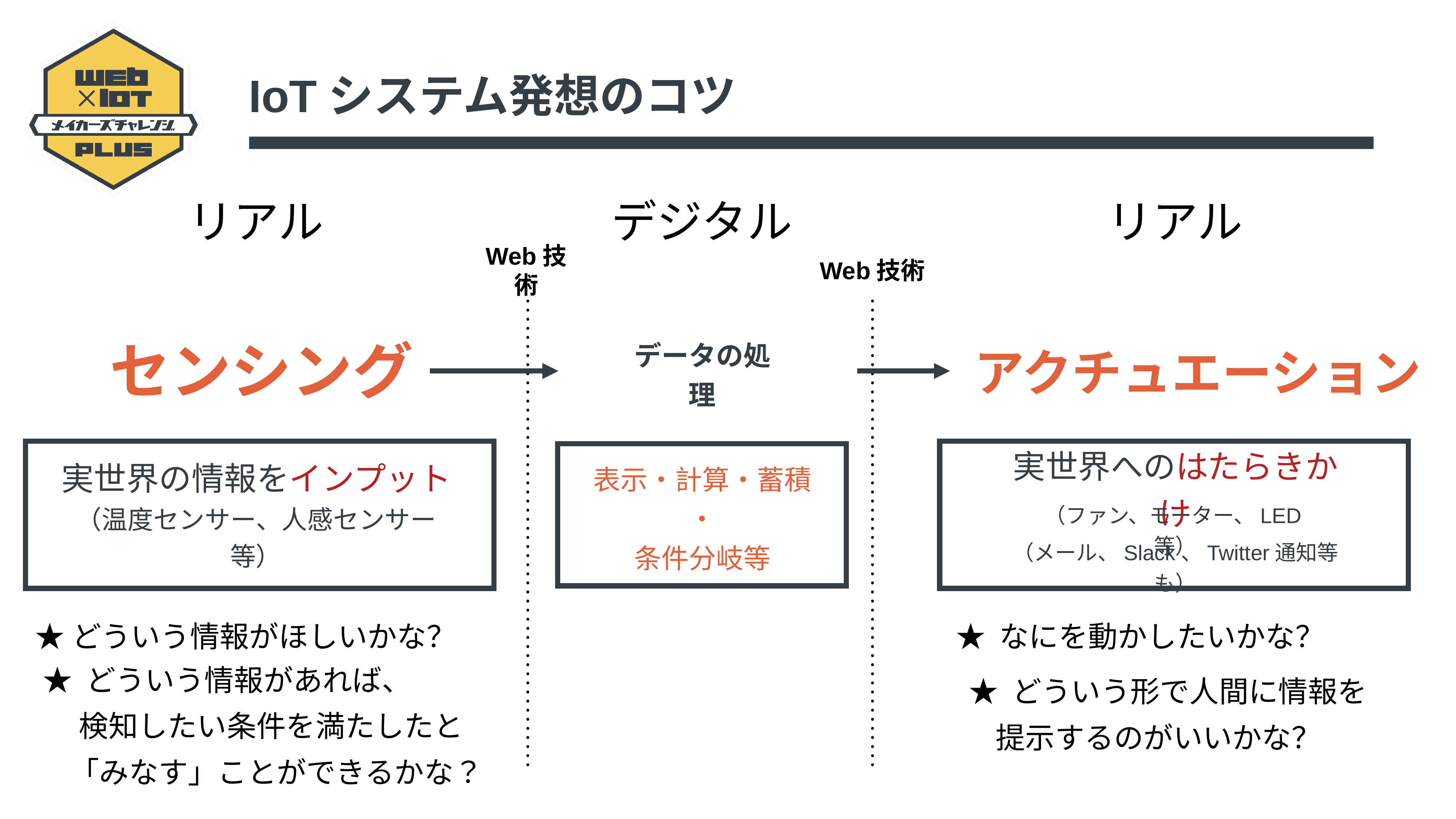

IoTシステム発想のコツ
リアル
デジタル
リアル
Web技術
Web技術

センシング
アクチュエーション
データの処理

実世界へのはたらきかけ
実世界の情報をインプット
（温度センサー、人感センサー等）
表示・計算・蓄積・
条件分岐等
（ファン、モーター、LED等）
（メール、Slack、Twitter通知等も）
★どういう情報がほしいかな？
★ なにを動かしたいかな？
★ どういう情報があれば、
　 検知したい条件を満たしたと
   「みなす」ことができるかな？
★ どういう形で人間に情報を
   提示するのがいいかな？